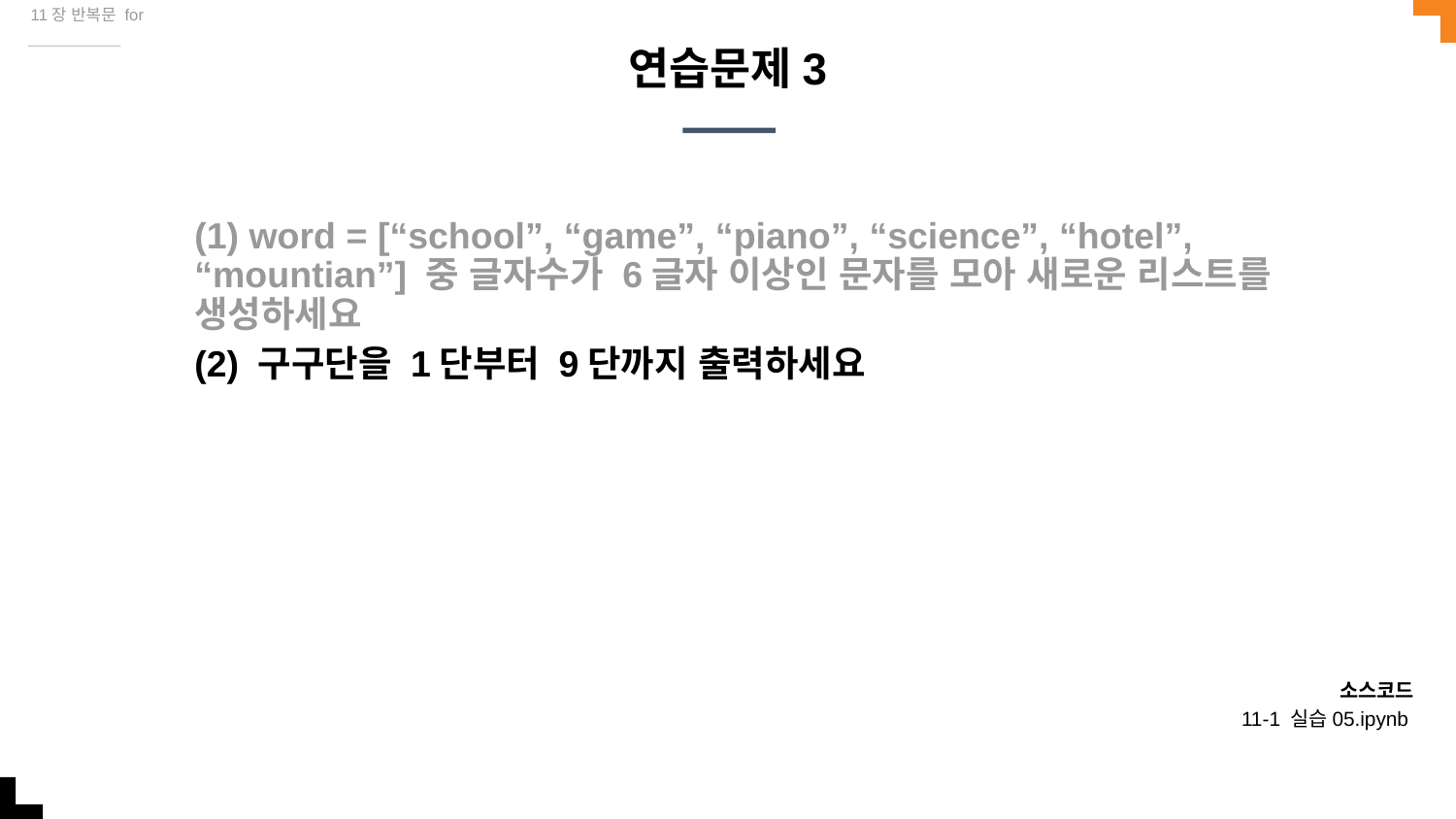

11장 반복문 for
# 연습문제3
(1) word = [“school”, “game”, “piano”, “science”, “hotel”, “mountian”] 중 글자수가 6글자 이상인 문자를 모아 새로운 리스트를 생성하세요
(2) 구구단을 1단부터 9단까지 출력하세요
소스코드
11-1 실습05.ipynb